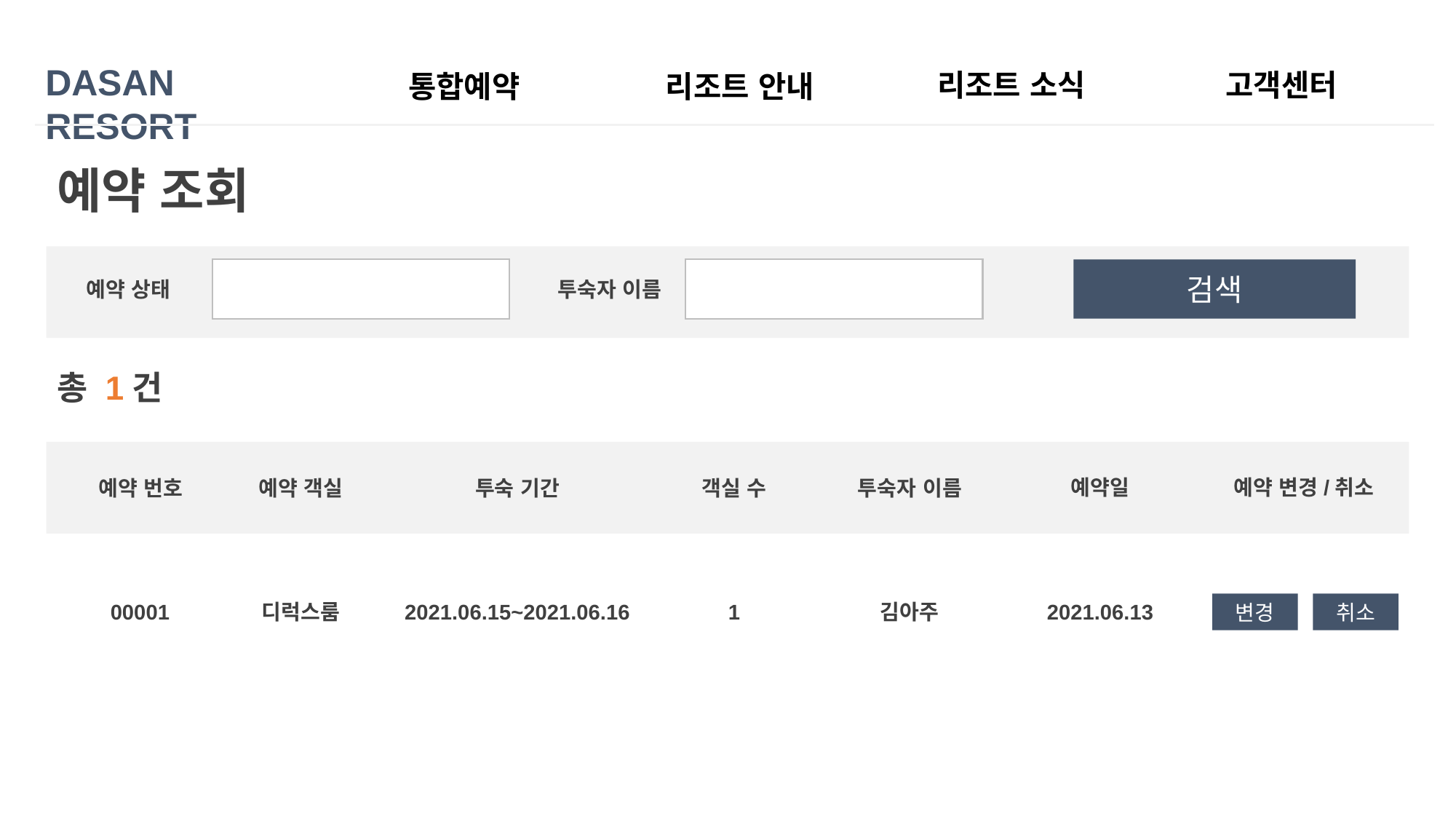

DASAN RESORT
고객센터
리조트 소식
통합예약
리조트 안내
예약 조회

예약 상태

투숙자 이름
검색
총 1건

예약 변경/취소
예약일
투숙자 이름
투숙 기간
객실 수
예약 번호
예약 객실
변경
취소
2021.06.13
김아주
1
디럭스룸
2021.06.15~2021.06.16
00001